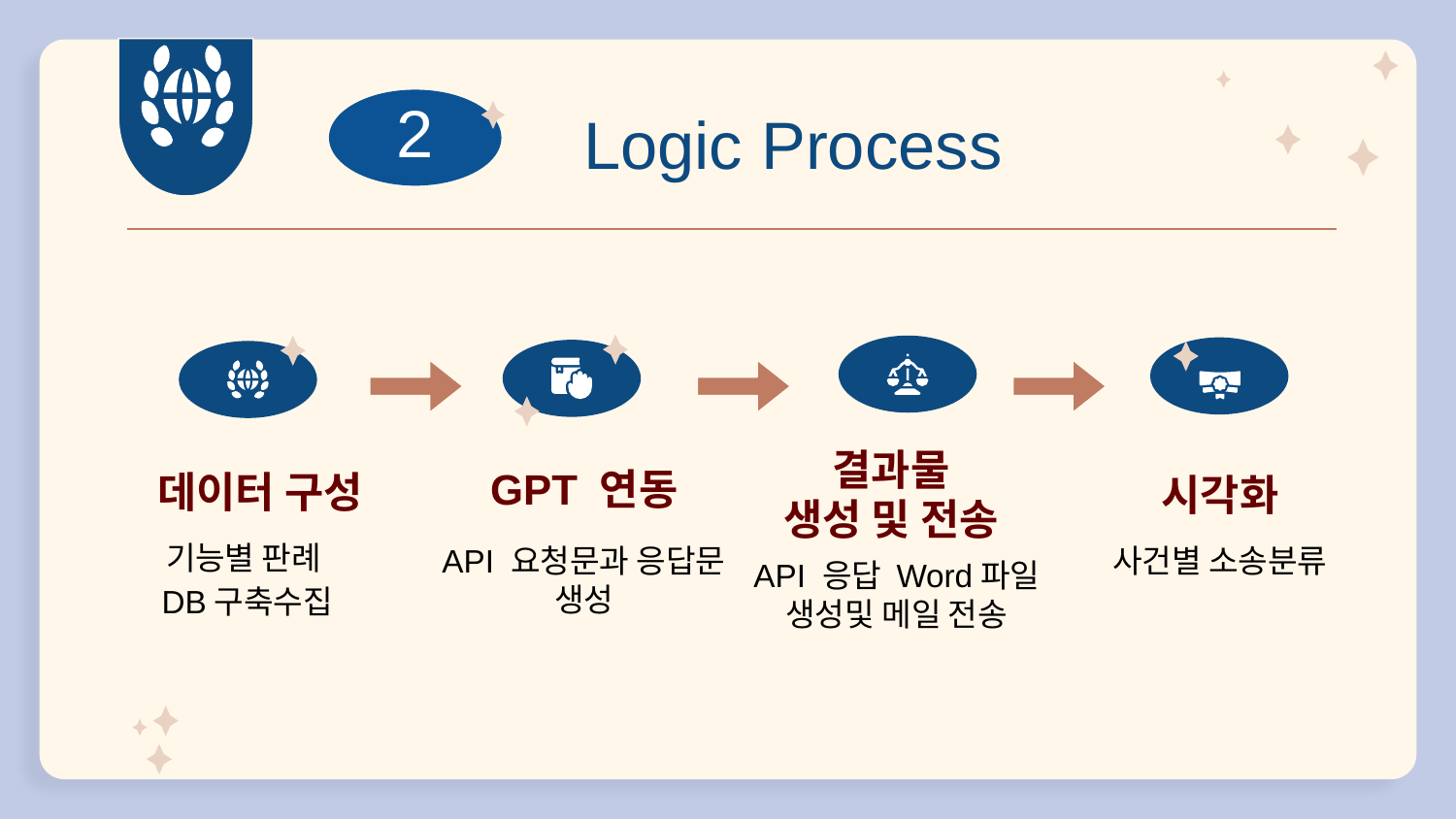

# Logic Process

2

GPT 연동
데이터 구성
결과물
생성 및 전송
시각화
API 요청문과 응답문 생성
사건별 소송분류
기능별 판례
DB구축수집
API 응답 Word파일 생성및 메일 전송